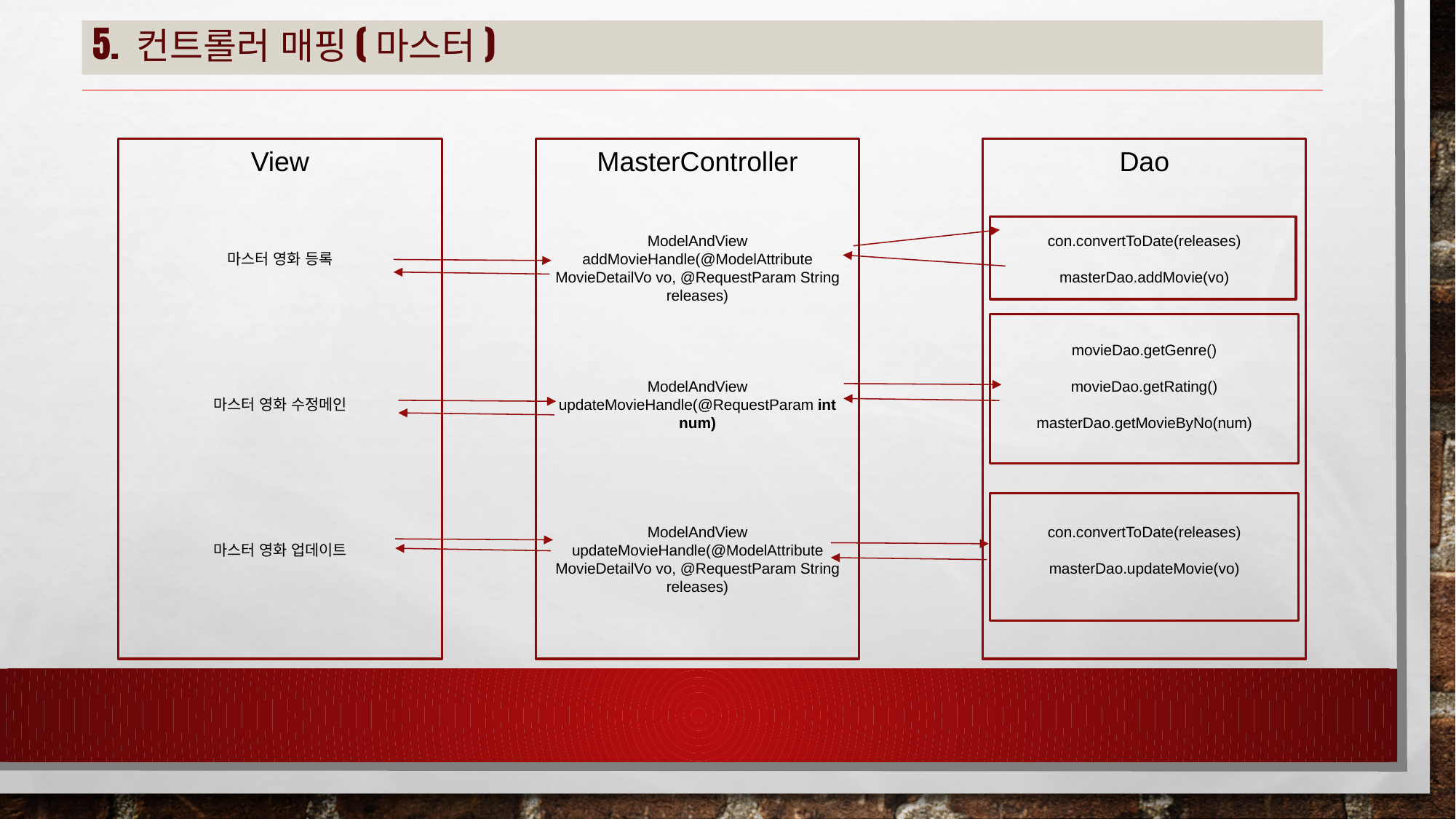

# 5. 컨트롤러 매핑(마스터)
View

마스터 영화 등록

마스터 영화 수정메인

마스터 영화 업데이트
MasterController

ModelAndView addMovieHandle(@ModelAttribute MovieDetailVo vo, @RequestParam String releases)

ModelAndView updateMovieHandle(@RequestParam int num)

ModelAndView updateMovieHandle(@ModelAttribute MovieDetailVo vo, @RequestParam String releases)

Dao

con.convertToDate(releases)

masterDao.addMovie(vo)

movieDao.getGenre()

movieDao.getRating()

masterDao.getMovieByNo(num)

con.convertToDate(releases)

masterDao.updateMovie(vo)